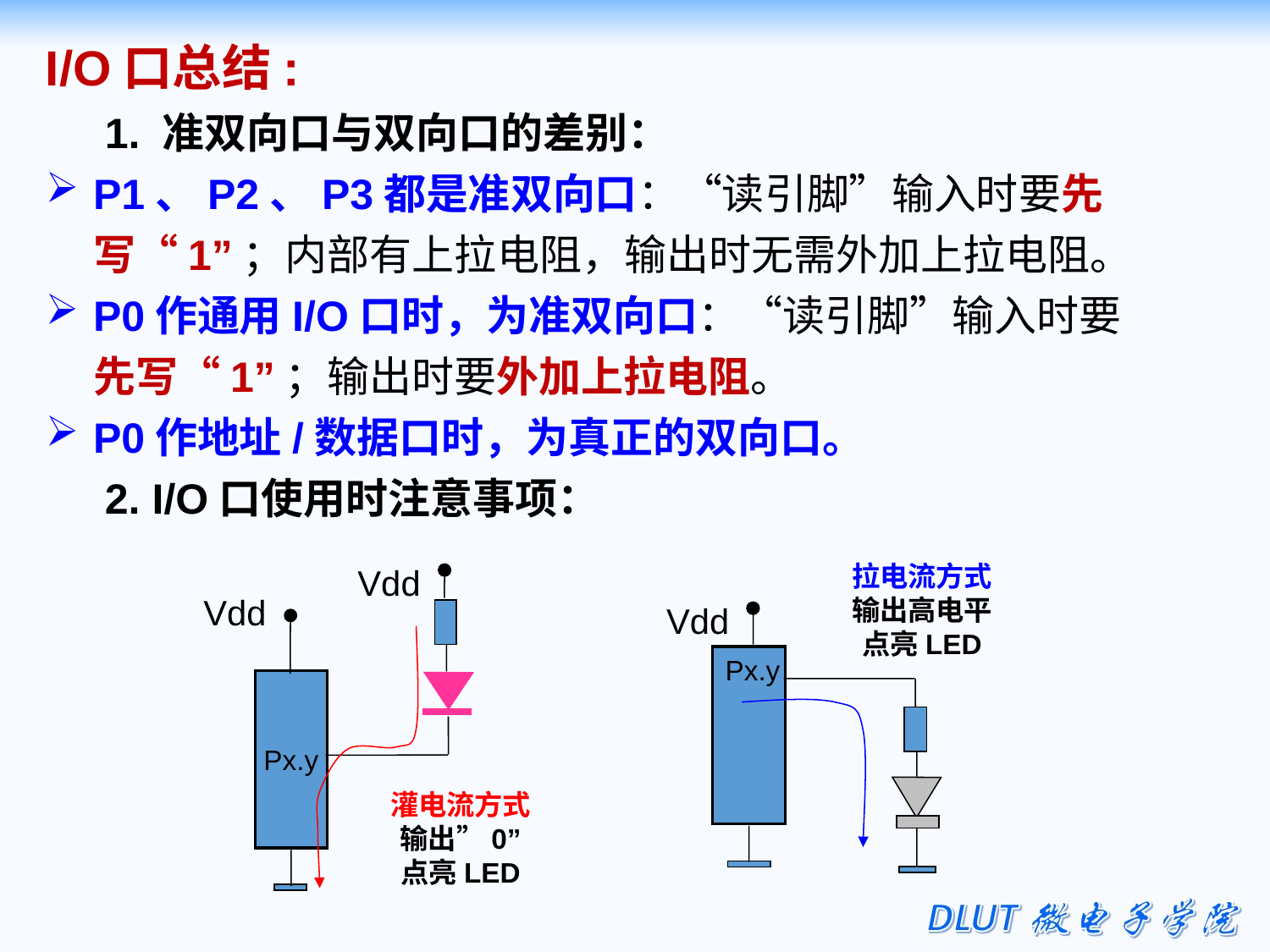

I/O口总结:
     1. 准双向口与双向口的差别：
P1、P2、P3都是准双向口：“读引脚”输入时要先写“1”；内部有上拉电阻，输出时无需外加上拉电阻。
P0作通用I/O口时，为准双向口：“读引脚”输入时要先写“1”；输出时要外加上拉电阻。
P0作地址/数据口时，为真正的双向口。
     2. I/O口使用时注意事项：

Vdd

Vdd

Px.y

灌电流方式
输出”0”
点亮LED

拉电流方式
输出高电平
点亮LED
Vdd

Px.y